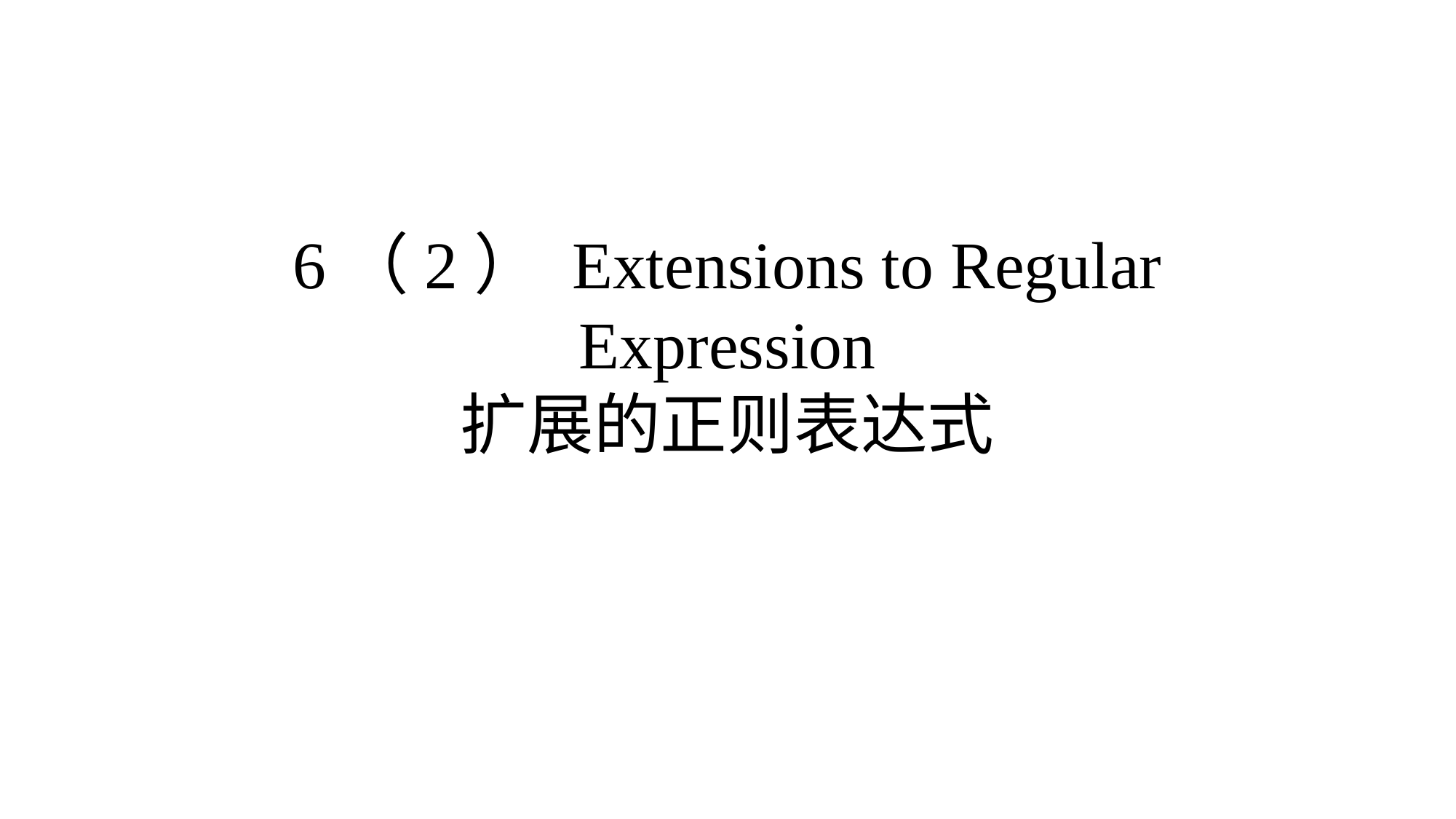

# 6（2） Extensions to Regular Expression 扩展的正则表达式